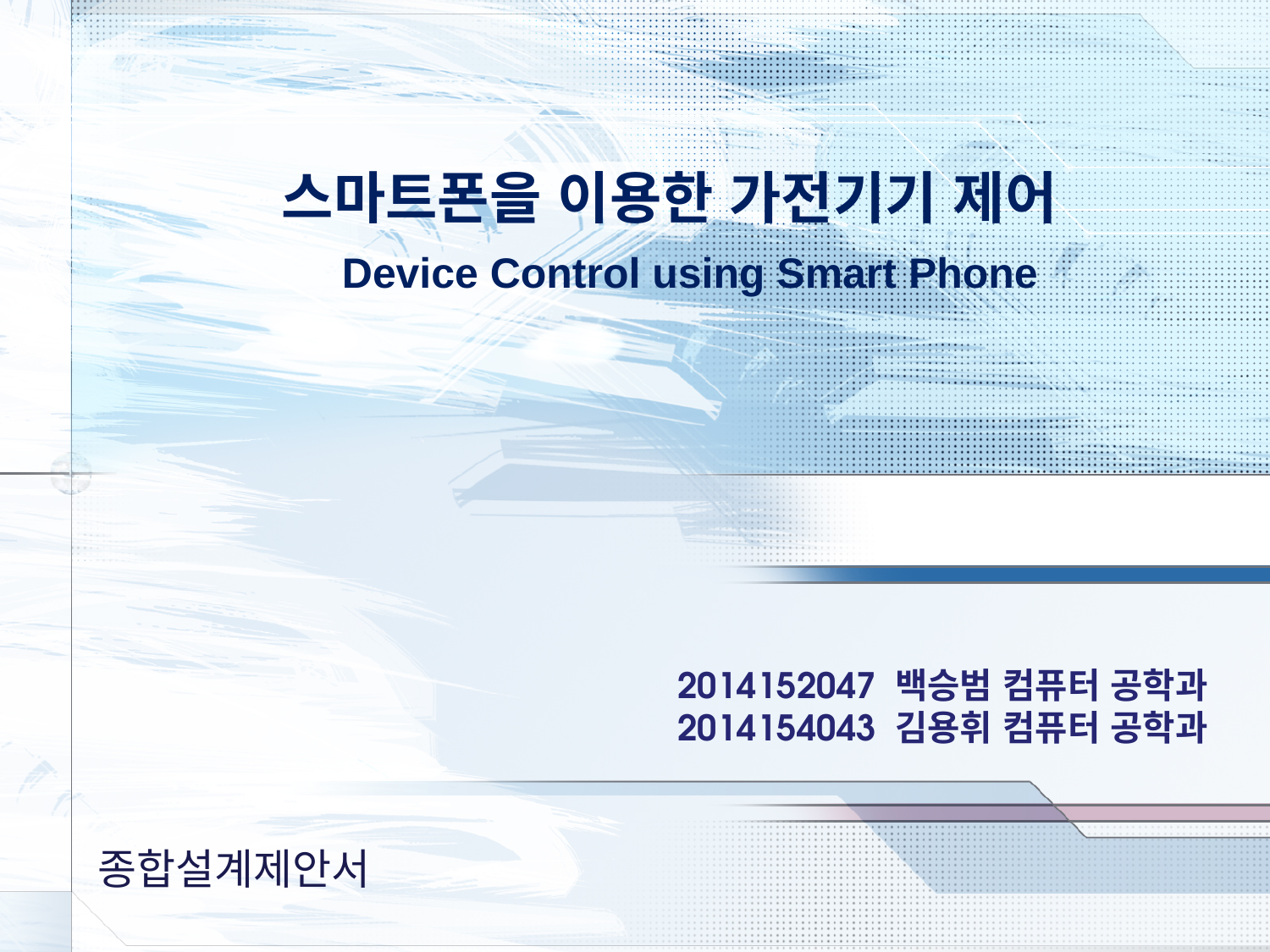

스마트폰을 이용한 가전기기 제어
Device Control using Smart Phone
# 2014152047 백승범 컴퓨터 공학과 2014154043 김용휘 컴퓨터 공학과
종합설계제안서